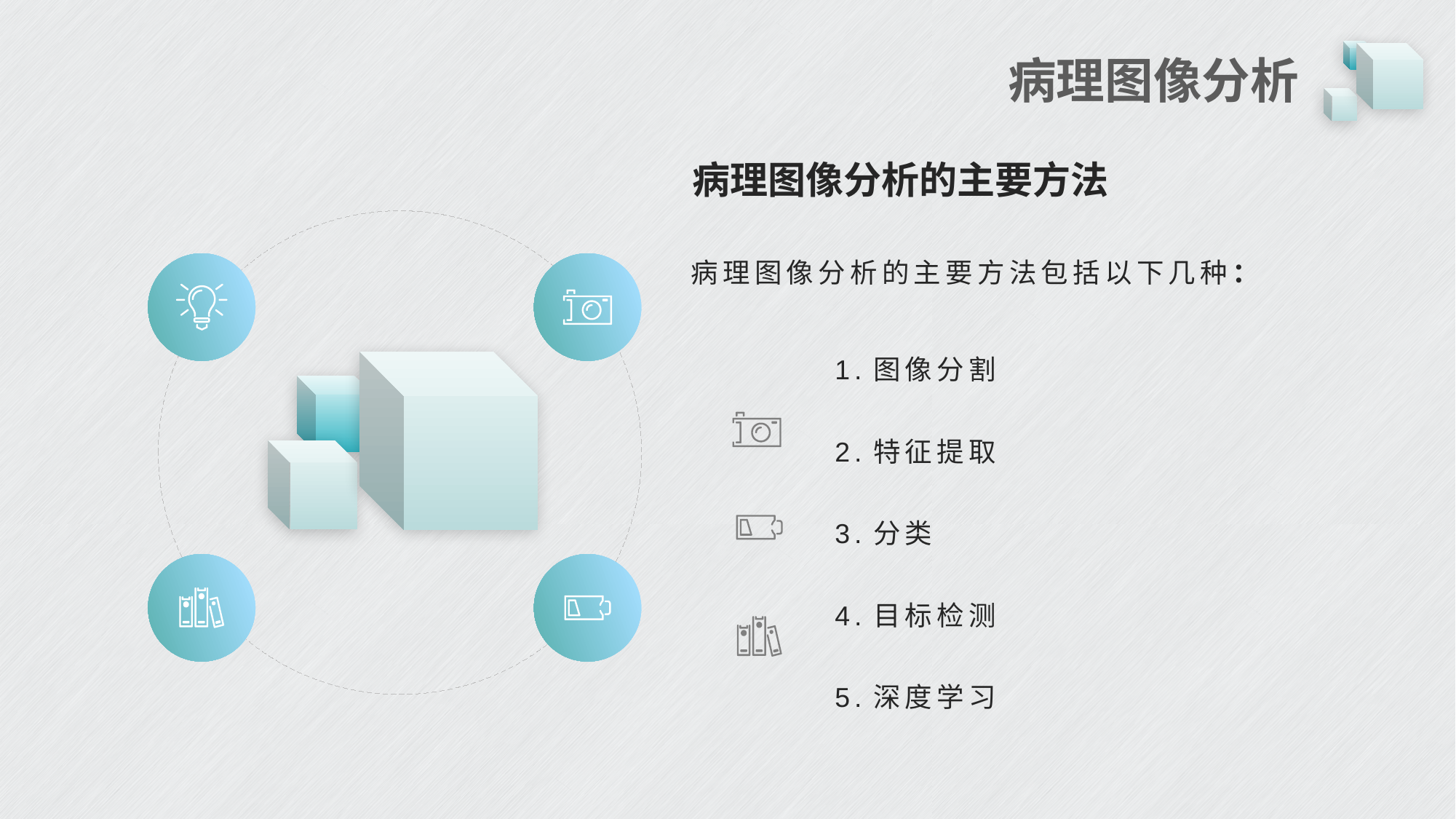

# 病理图像分析
病理图像分析的主要方法

病理图像分析的主要方法包括以下几种：

1.图像分割

2.特征提取

3.分类

4.目标检测

5.深度学习